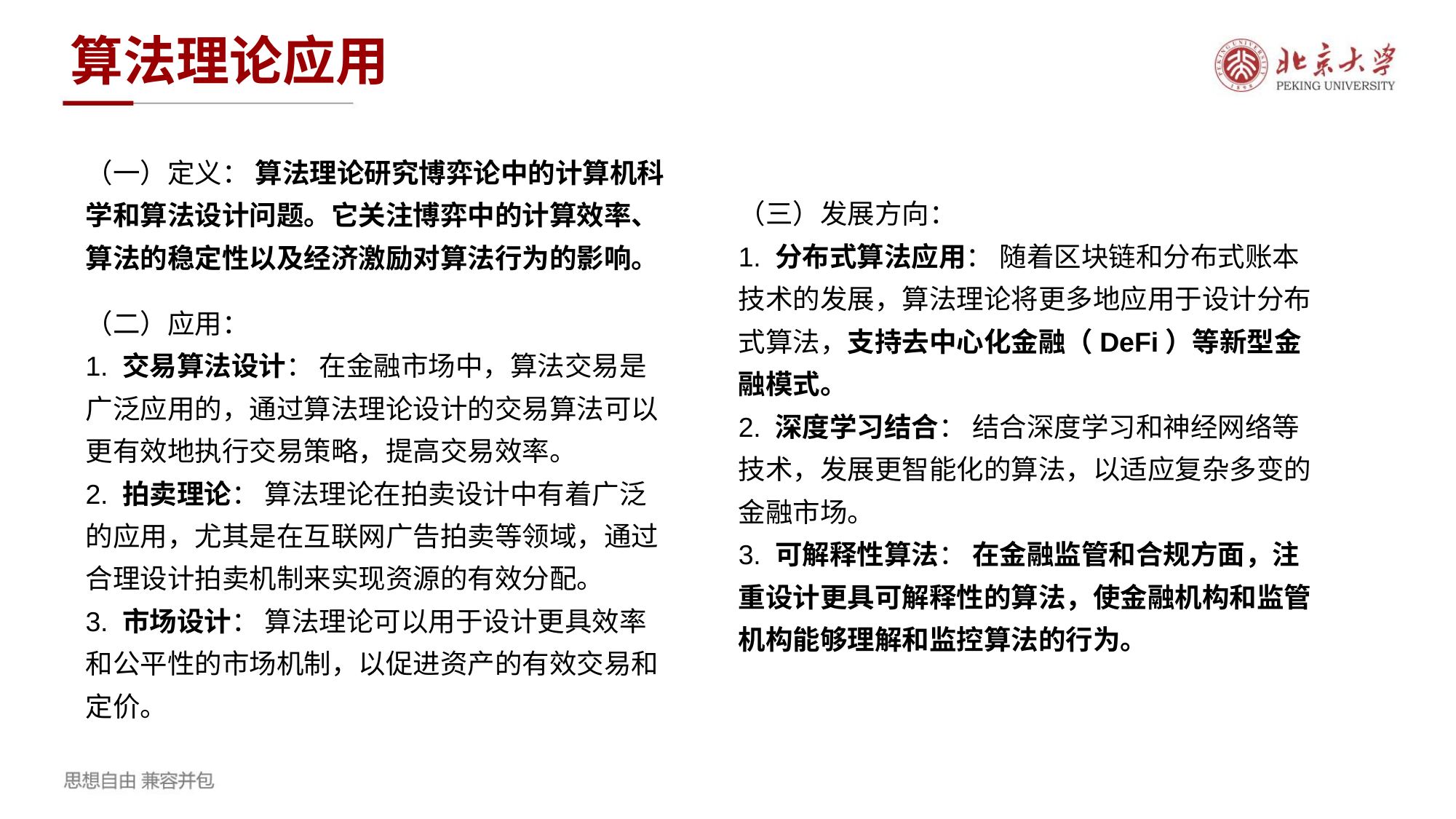

算法理论应用
（一）定义： 算法理论研究博弈论中的计算机科学和算法设计问题。它关注博弈中的计算效率、算法的稳定性以及经济激励对算法行为的影响。
（三）发展方向：
1. 分布式算法应用： 随着区块链和分布式账本技术的发展，算法理论将更多地应用于设计分布式算法，支持去中心化金融（DeFi）等新型金融模式。
2. 深度学习结合： 结合深度学习和神经网络等技术，发展更智能化的算法，以适应复杂多变的金融市场。
3. 可解释性算法： 在金融监管和合规方面，注重设计更具可解释性的算法，使金融机构和监管机构能够理解和监控算法的行为。
（二）应用：
1. 交易算法设计： 在金融市场中，算法交易是广泛应用的，通过算法理论设计的交易算法可以更有效地执行交易策略，提高交易效率。
2. 拍卖理论： 算法理论在拍卖设计中有着广泛的应用，尤其是在互联网广告拍卖等领域，通过合理设计拍卖机制来实现资源的有效分配。
3. 市场设计： 算法理论可以用于设计更具效率和公平性的市场机制，以促进资产的有效交易和定价。